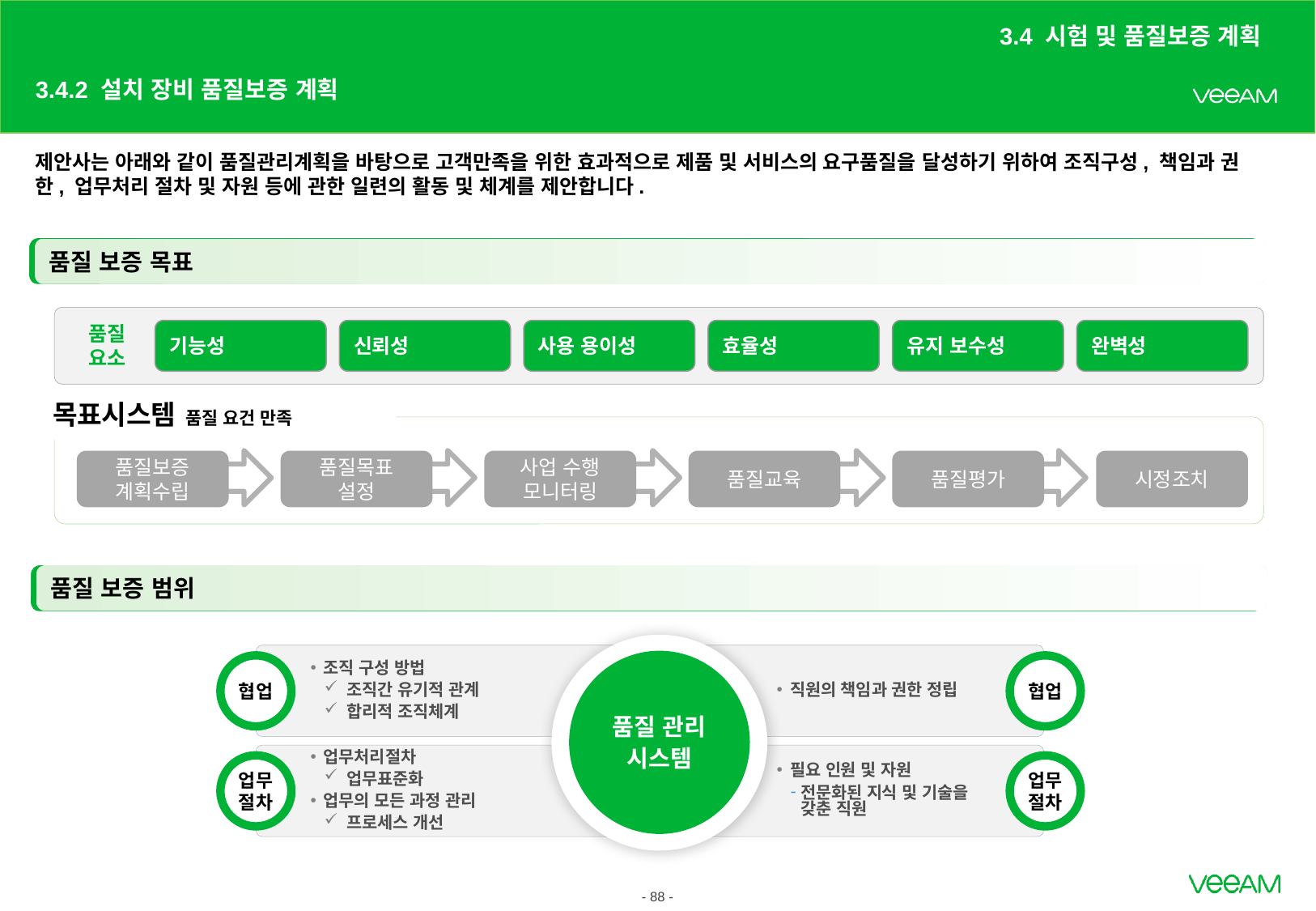

3.4 시험 및 품질보증 계획
# 3.4.2 설치 장비 품질보증 계획
제안사는 아래와 같이 품질관리계획을 바탕으로 고객만족을 위한 효과적으로 제품 및 서비스의 요구품질을 달성하기 위하여 조직구성, 책임과 권한, 업무처리 절차 및 자원 등에 관한 일련의 활동 및 체계를 제안합니다.
품질 보증 목표

기능성
신뢰성
사용 용이성
효율성
유지 보수성
완벽성
품질
요소
목표시스템  품질 요건 만족

품질보증
계획수립
품질목표
설정
사업 수행
모니터링
품질교육
품질평가
시정조치
품질 보증 범위

품질관리
시스템
조직 구성 방법
조직간 유기적 관계
합리적 조직체계
직원의 책임과 권한 정립
협업
협업
업무처리절차
업무표준화
업무의 모든 과정 관리
프로세스 개선
필요 인원 및 자원
전문화된 지식 및 기술을
갖춘 직원
업무
절차
업무
절차
품질 관리
시스템